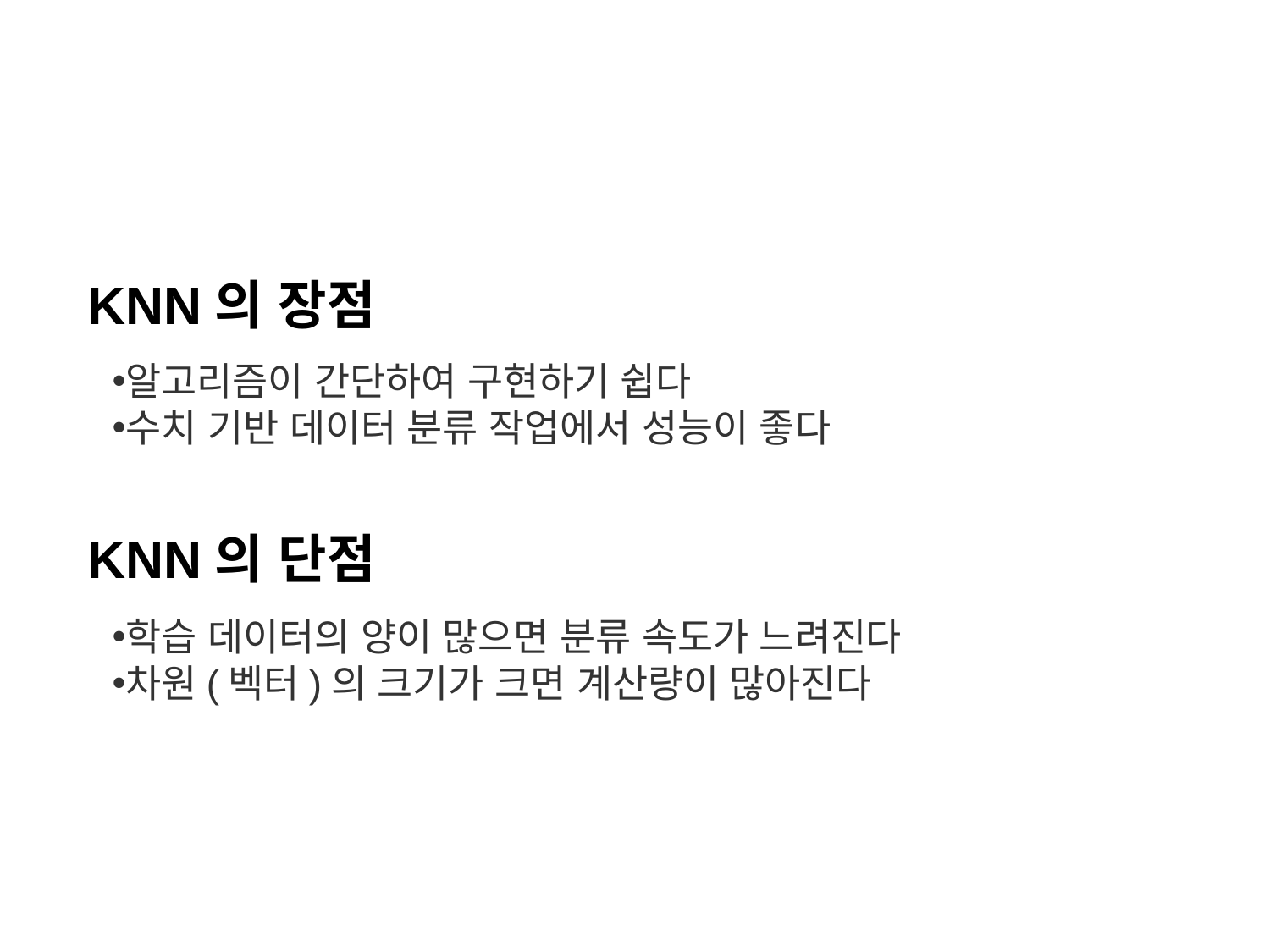

KNN의 장점

KNN의 단점
알고리즘이 간단하여 구현하기 쉽다
수치 기반 데이터 분류 작업에서 성능이 좋다
학습 데이터의 양이 많으면 분류 속도가 느려진다
차원(벡터)의 크기가 크면 계산량이 많아진다